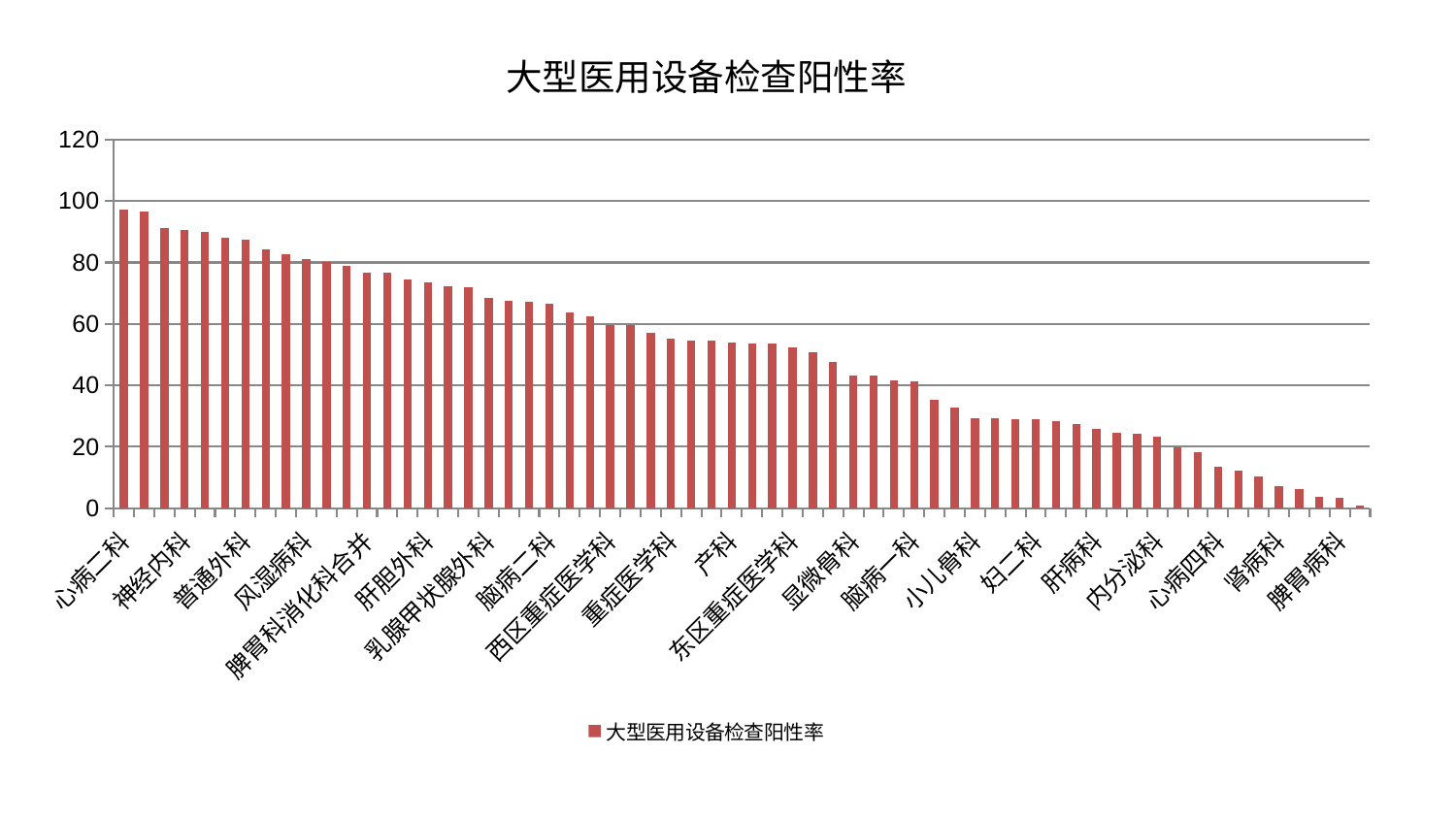

### Chart: 大型医用设备检查阳性率

| Category | 大型医用设备检查阳性率 |
|---|---|
| 心病二科 | 97.34460373092735 |
| 耳鼻喉科 | 96.65144259597342 |
| 创伤骨科 | 91.28681925674142 |
| 神经内科 | 90.6276795582172 |
| 妇科 | 90.10731216431134 |
| 心病三科 | 88.08817494007582 |
| 普通外科 | 87.52850142630967 |
| 口腔科 | 84.27510462219159 |
| 运动损伤骨科 | 82.66466614996735 |
| 风湿病科 | 81.02466855239223 |
| 泌尿外科 | 80.05699198917515 |
| 小儿推拿科 | 78.9354227440985 |
| 脾胃科消化科合并 | 76.67106310685963 |
| 肾脏内科 | 76.56334470114791 |
| 心病一科 | 74.38039901141448 |
| 肝胆外科 | 73.47754065535656 |
| 呼吸内科 | 72.15722576741005 |
| 东区肾病科 | 72.11398366272712 |
| 乳腺甲状腺外科 | 68.6304279017242 |
| 血液科 | 67.6632082346872 |
| 眼科 | 67.22439747356752 |
| 脑病二科 | 66.45510999581478 |
| 周围血管科 | 63.72567920247785 |
| 美容皮肤科 | 62.52957931647354 |
| 西区重症医学科 | 59.73456934500019 |
| 治未病中心 | 59.492169495571524 |
| 肛肠科 | 57.0755735008424 |
| 重症医学科 | 55.10606531628059 |
| 针灸科 | 54.6945209123161 |
| 综合内科 | 54.68835399507468 |
| 产科 | 53.940989700624264 |
| 骨科 | 53.72133893171043 |
| 康复科 | 53.54764004709629 |
| 东区重症医学科 | 52.39325618782236 |
| 神经外科 | 50.85487603169994 |
| 消化内科 | 47.4978667780954 |
| 显微骨科 | 43.28815545267351 |
| 胸外科 | 43.221278213004965 |
| 关节骨科 | 41.78396458446174 |
| 脑病一科 | 41.41509615271977 |
| 推拿科 | 35.369490217475374 |
| 中医经典科 | 32.77291273059735 |
| 小儿骨科 | 29.295255364216487 |
| 肿瘤内科 | 29.173102699129515 |
| 儿科 | 29.125922194266842 |
| 妇二科 | 28.835929950983584 |
| 微创骨科 | 28.33773329896152 |
| 脑病三科 | 27.542441630380022 |
| 肝病科 | 25.888564330761454 |
| 男科 | 24.513488245007274 |
| 老年医学科 | 24.110493558481938 |
| 内分泌科 | 23.358780762411403 |
| 皮肤科 | 19.724615776876988 |
| 脊柱骨科 | 18.358029109557194 |
| 心病四科 | 13.42706182763893 |
| 妇科妇二科合并 | 12.32252179497777 |
| 心血管内科 | 10.285741074312483 |
| 肾病科 | 7.269716712864804 |
| 中医外治中心 | 6.119130076533574 |
| 身心医学科 | 3.724016046368006 |
| 脾胃病科 | 3.3492584044227947 |
| 医院 | 0.9486 |
19